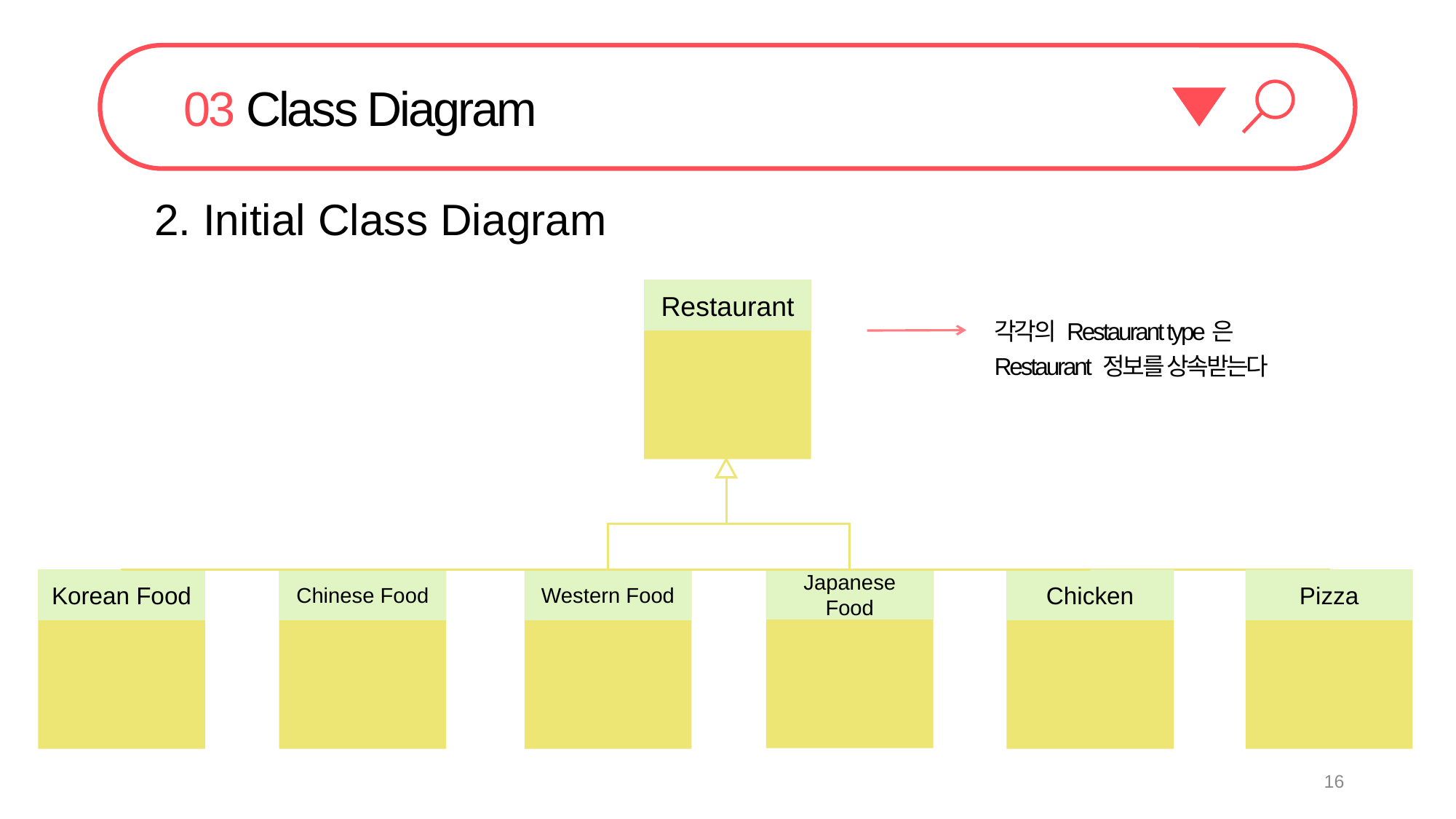

03 Class Diagram

2. Initial Class Diagram

Restaurant
각각의 Restaurant type은  Restaurant 정보를 상속받는다

Japanese Food

Korean Food

Chinese Food

Western Food

Chicken

Pizza
16